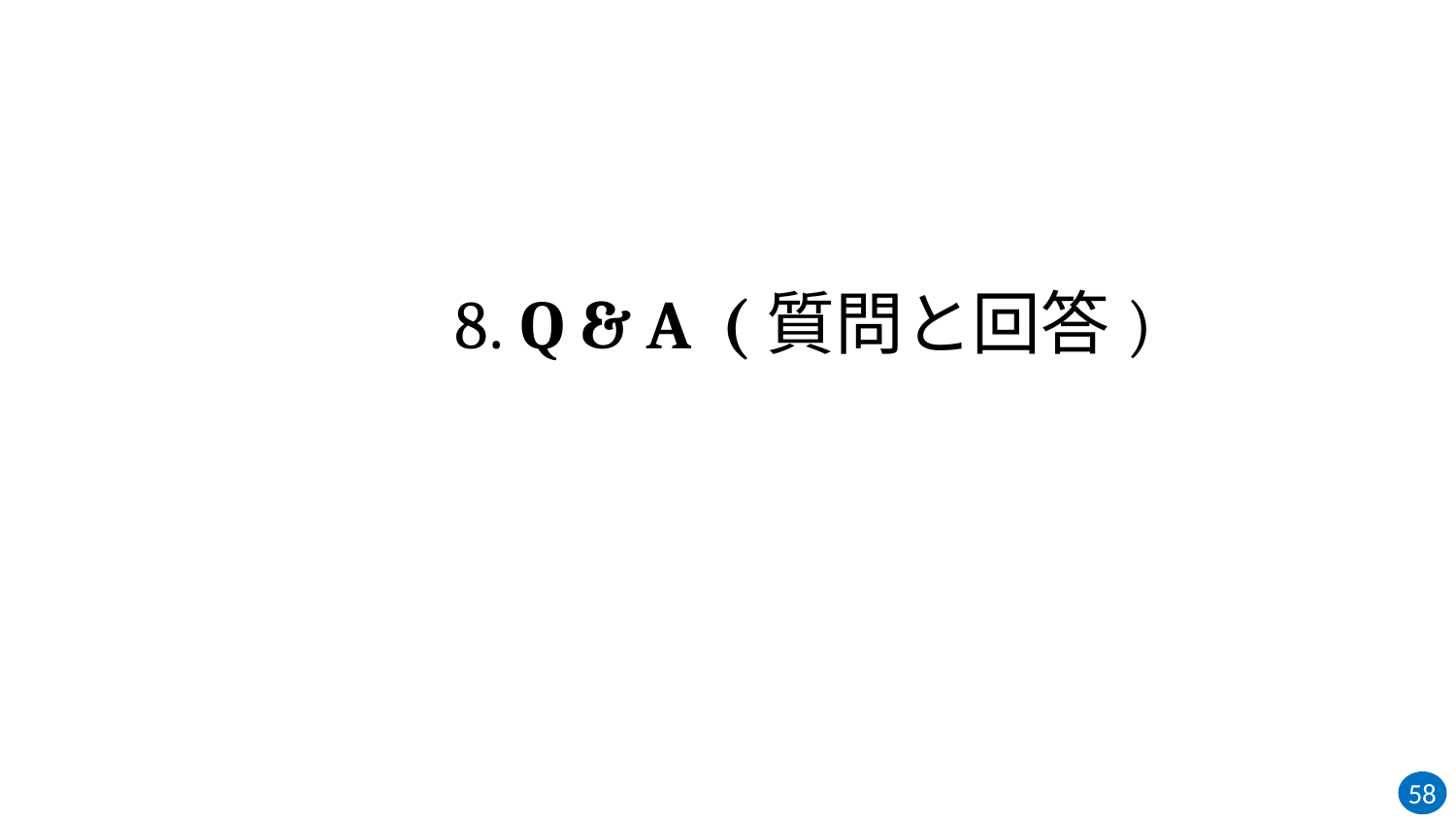

# 8. Q & A  (質問と回答)
58